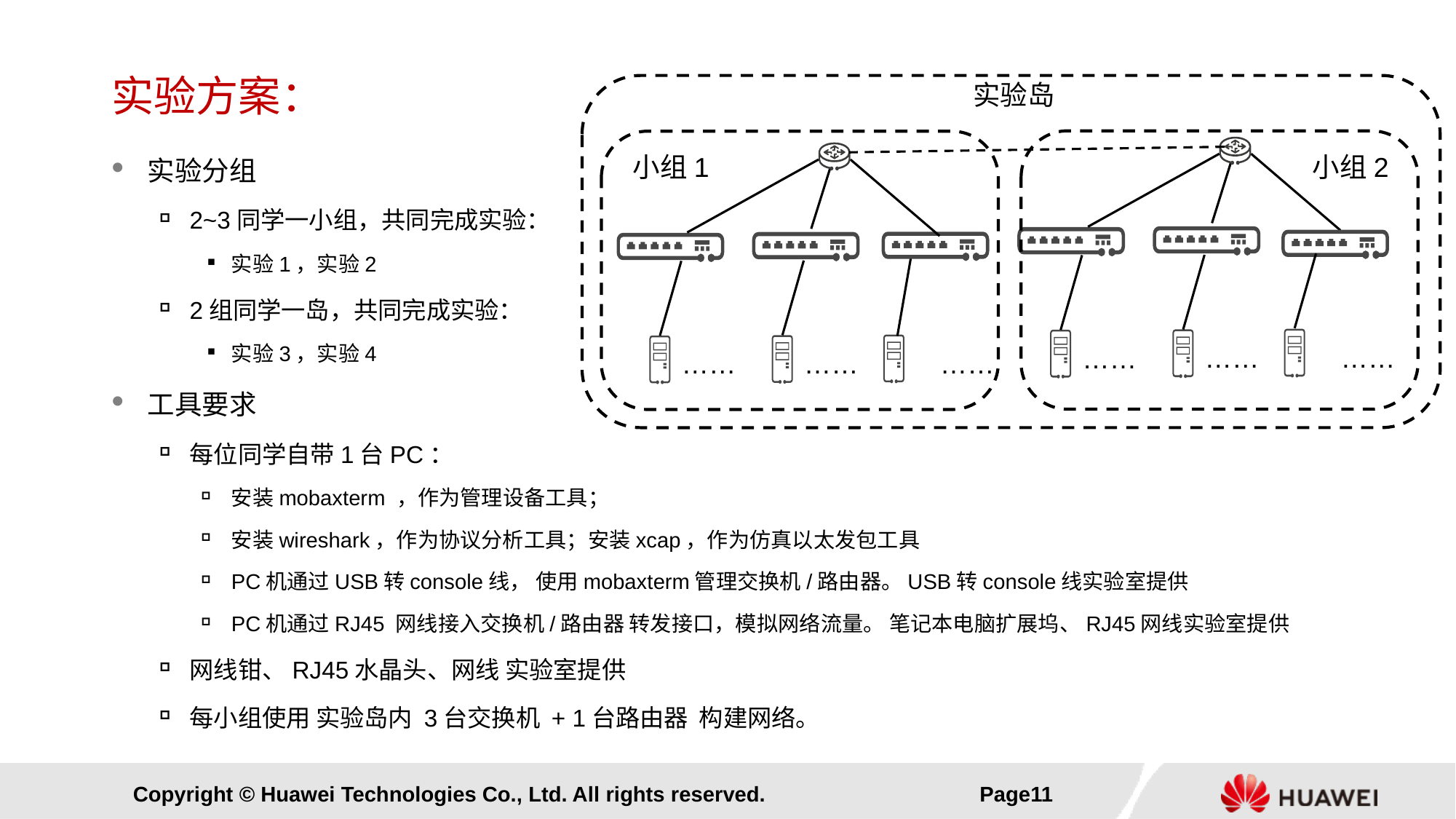

# 实验方案：
实验岛

实验分组
2~3同学一小组，共同完成实验：
实验1，实验2
2组同学一岛，共同完成实验：
实验3，实验4
工具要求
每位同学自带1台PC：
安装mobaxterm ，作为管理设备工具；
安装wireshark，作为协议分析工具；安装xcap，作为仿真以太发包工具
PC机通过USB转console线， 使用mobaxterm管理交换机/路由器。USB转console线实验室提供
PC机通过RJ45 网线接入交换机/路由器 转发接口，模拟网络流量。 笔记本电脑扩展坞、RJ45网线实验室提供
网线钳、RJ45水晶头、网线 实验室提供
每小组使用 实验岛内 3台交换机 + 1台路由器  构建网络。

小组2
小组1

……
……

……
……
……
……
Page11